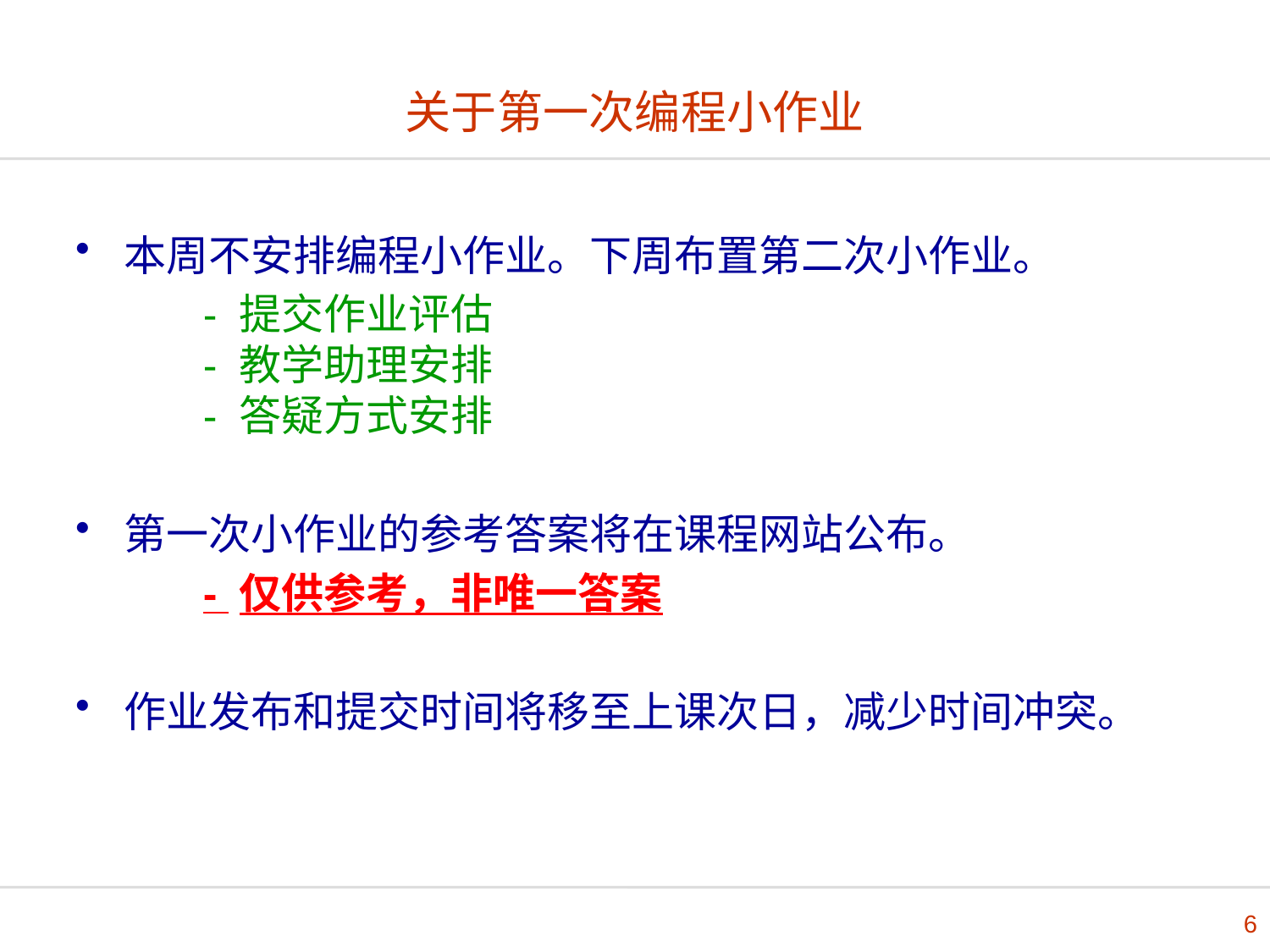

# 关于第一次编程小作业
本周不安排编程小作业。下周布置第二次小作业。
	- 提交作业评估
	- 教学助理安排
	- 答疑方式安排

第一次小作业的参考答案将在课程网站公布。
	- 仅供参考，非唯一答案

作业发布和提交时间将移至上课次日，减少时间冲突。
6